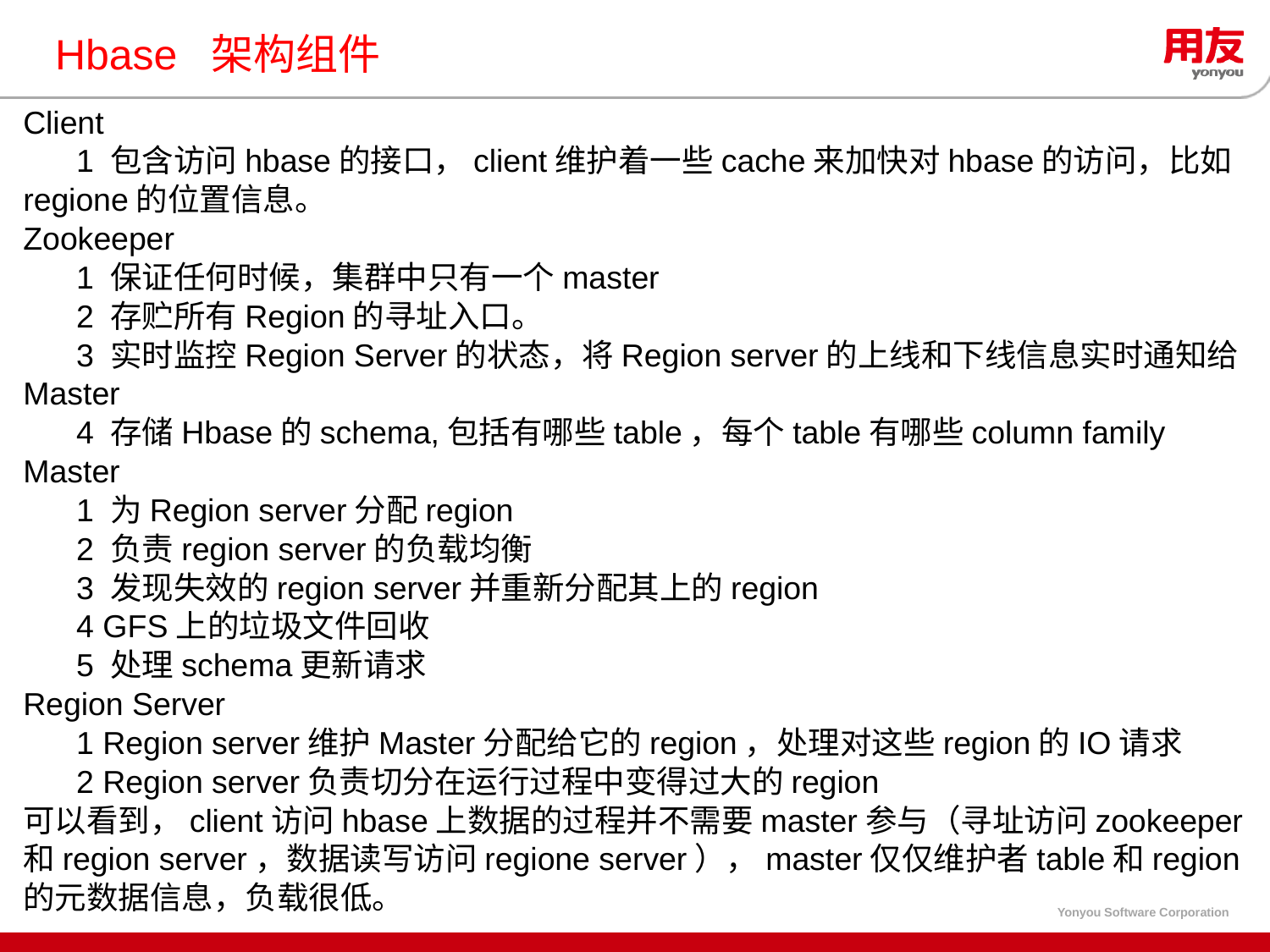

# Hbase  架构组件
Client
      1 包含访问hbase的接口，client维护着一些cache来加快对hbase的访问，比如regione的位置信息。
Zookeeper
      1 保证任何时候，集群中只有一个master
      2 存贮所有Region的寻址入口。
      3 实时监控Region Server的状态，将Region server的上线和下线信息实时通知给Master
      4 存储Hbase的schema,包括有哪些table，每个table有哪些column family
Master
      1 为Region server分配region
      2 负责region server的负载均衡
      3 发现失效的region server并重新分配其上的region
      4 GFS上的垃圾文件回收
      5 处理schema更新请求
Region Server
      1 Region server维护Master分配给它的region，处理对这些region的IO请求
      2 Region server负责切分在运行过程中变得过大的region
可以看到，client访问hbase上数据的过程并不需要master参与（寻址访问zookeeper和region server，数据读写访问regione server），master仅仅维护者table和region的元数据信息，负载很低。